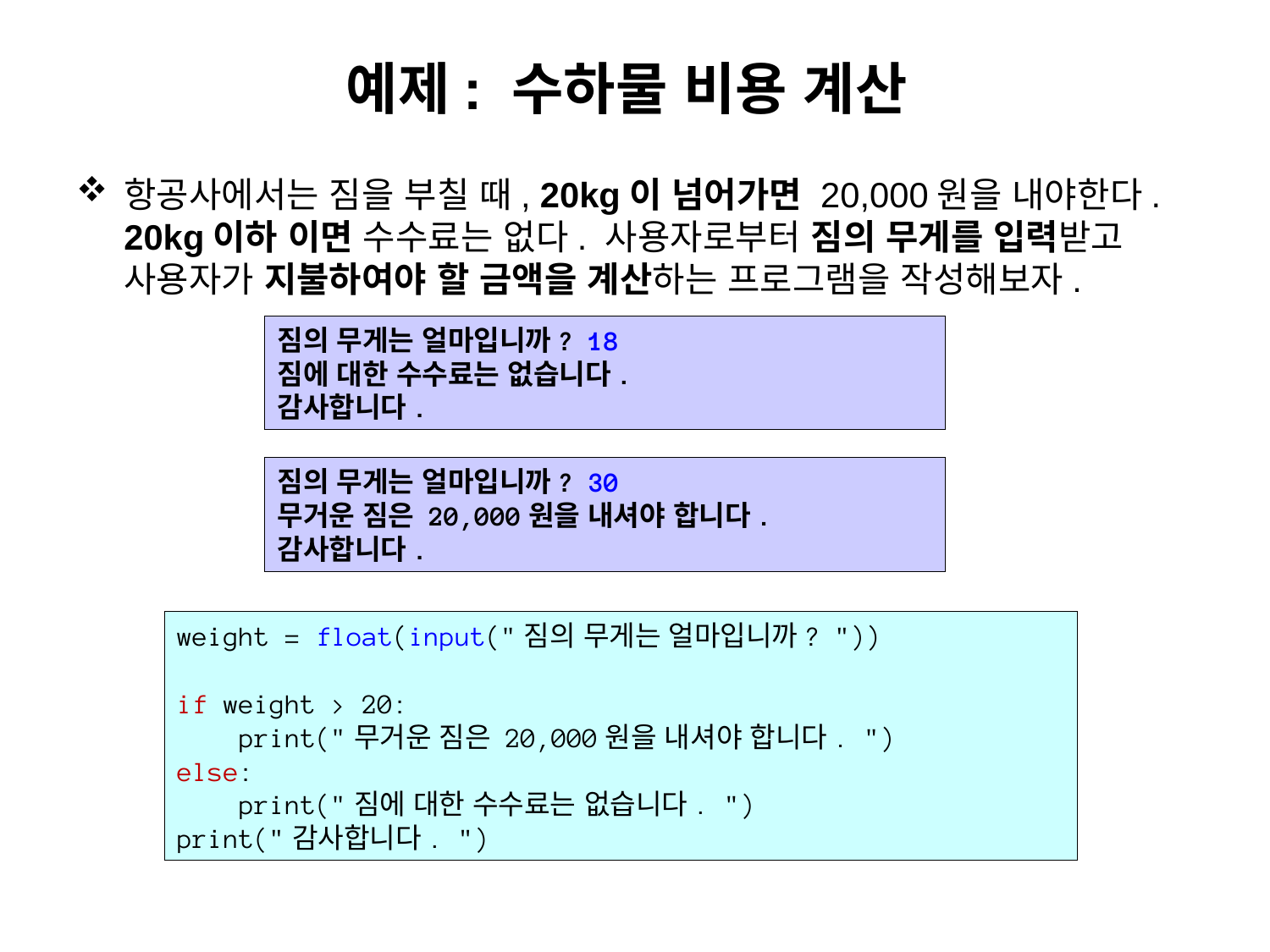

# 예제: 수하물 비용 계산
항공사에서는 짐을 부칠 때, 20kg이 넘어가면 20,000원을 내야한다. 20kg이하 이면 수수료는 없다. 사용자로부터 짐의 무게를 입력받고 사용자가 지불하여야 할 금액을 계산하는 프로그램을 작성해보자.

짐의 무게는 얼마입니까? 18
짐에 대한 수수료는 없습니다.
감사합니다.
짐의 무게는 얼마입니까? 30
무거운 짐은 20,000원을 내셔야 합니다.
감사합니다.
weight = float(input("짐의 무게는 얼마입니까? "))

if weight > 20:
    print("무거운 짐은 20,000원을 내셔야 합니다. ")
else:
    print("짐에 대한 수수료는 없습니다. ")
print("감사합니다. ")